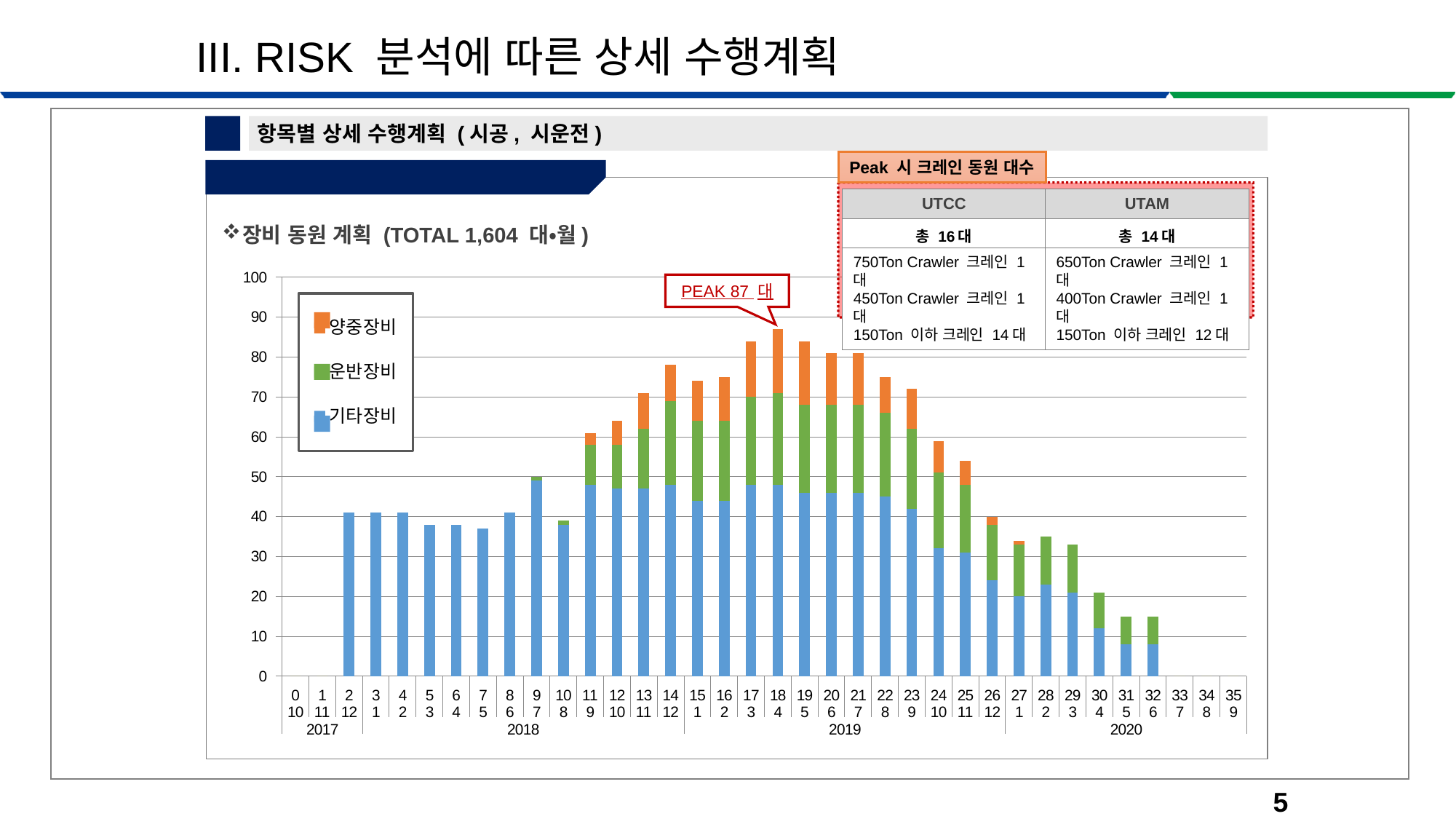

III. RISK 분석에 따른 상세 수행계획
5
항목별 상세 수행계획 (시공, 시운전)
Peak 시 크레인 동원 대수
③ 시공사 동원계획

| UTCC | UTAM |
| --- | --- |
| 총 16대 | 총 14대 |
| 750Ton Crawler 크레인 1대 450Ton Crawler 크레인 1대 150Ton 이하 크레인 14대 | 650Ton Crawler 크레인 1대 400Ton Crawler 크레인 1대 150Ton 이하 크레인 12대 |
장비 동원 계획 (TOTAL 1,604 대•월)

### Chart

| Category | 기타장비 | 운반장비 | 양중장비 |
|---|---|---|---|
| 0 | 0.0 | 0.0 | 0.0 |
| 1 | 0.0 | 0.0 | 0.0 |
| 2 | 41.0 | 0.0 | 0.0 |
| 3 | 41.0 | 0.0 | 0.0 |
| 4 | 41.0 | 0.0 | 0.0 |
| 5 | 38.0 | 0.0 | 0.0 |
| 6 | 38.0 | 0.0 | 0.0 |
| 7 | 37.0 | 0.0 | 0.0 |
| 8 | 41.0 | 0.0 | 0.0 |
| 9 | 49.0 | 1.0 | 0.0 |
| 10 | 38.0 | 1.0 | 0.0 |
| 11 | 48.0 | 10.0 | 3.0 |
| 12 | 47.0 | 11.0 | 6.0 |
| 13 | 47.0 | 15.0 | 9.0 |
| 14 | 48.0 | 21.0 | 9.0 |
| 15 | 44.0 | 20.0 | 10.0 |
| 16 | 44.0 | 20.0 | 11.0 |
| 17 | 48.0 | 22.0 | 14.0 |
| 18 | 48.0 | 23.0 | 16.0 |
| 19 | 46.0 | 22.0 | 16.0 |
| 20 | 46.0 | 22.0 | 13.0 |
| 21 | 46.0 | 22.0 | 13.0 |
| 22 | 45.0 | 21.0 | 9.0 |
| 23 | 42.0 | 20.0 | 10.0 |
| 24 | 32.0 | 19.0 | 8.0 |
| 25 | 31.0 | 17.0 | 6.0 |
| 26 | 24.0 | 14.0 | 2.0 |
| 27 | 20.0 | 13.0 | 1.0 |
| 28 | 23.0 | 12.0 | 0.0 |
| 29 | 21.0 | 12.0 | 0.0 |
| 30 | 12.0 | 9.0 | 0.0 |
| 31 | 8.0 | 7.0 | 0.0 |
| 32 | 8.0 | 7.0 | 0.0 |
| 33 | 0.0 | 0.0 | 0.0 |
| 34 | 0.0 | 0.0 | 0.0 |
| 35 | 0.0 | 0.0 | 0.0 |
PEAK 87 대

53